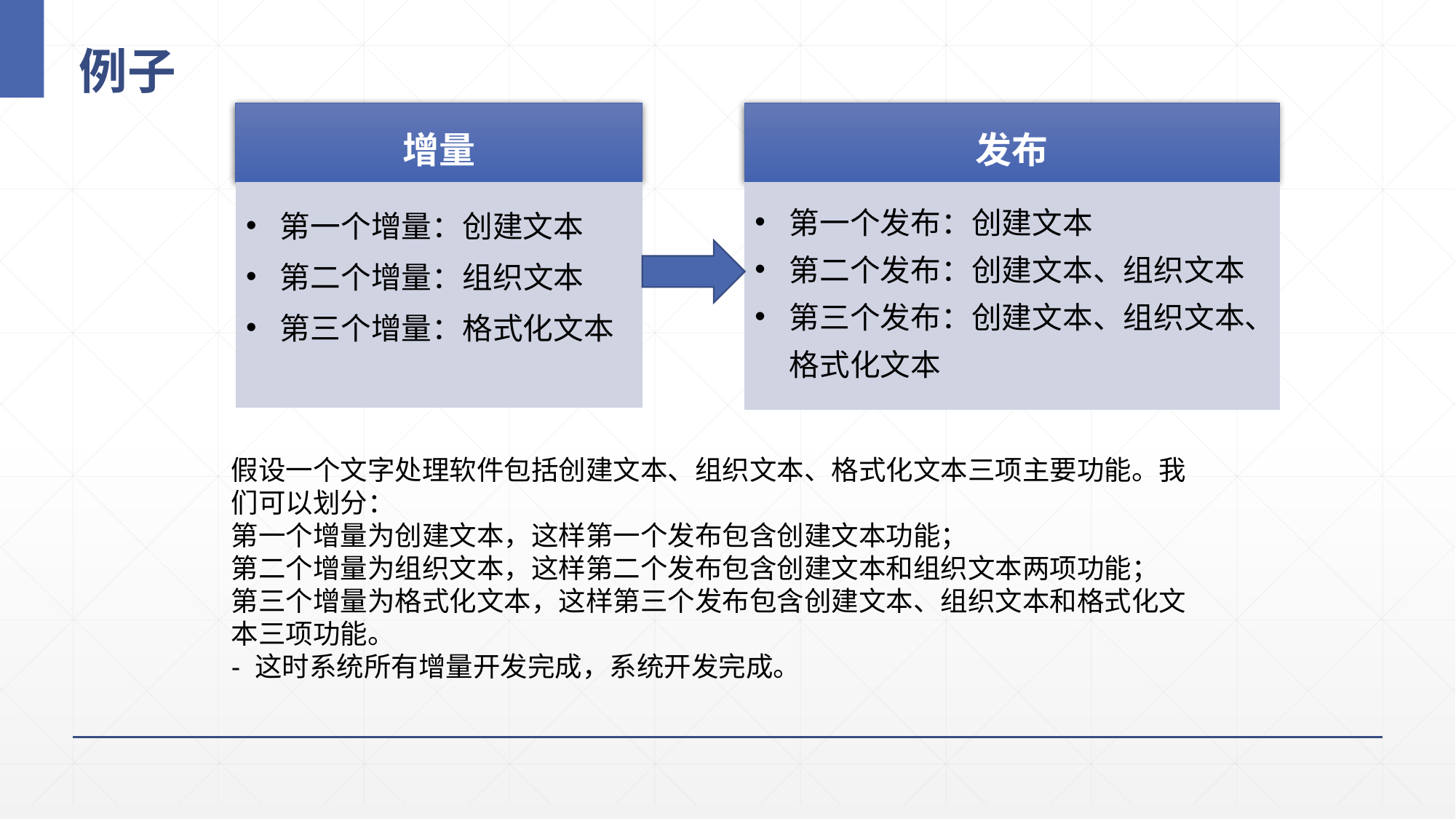

# 例子
增量
发布
第一个增量：创建文本
第二个增量：组织文本
第三个增量：格式化文本
第一个发布：创建文本
第二个发布：创建文本、组织文本
第三个发布：创建文本、组织文本、格式化文本

假设一个文字处理软件包括创建文本、组织文本、格式化文本三项主要功能。我们可以划分：
第一个增量为创建文本，这样第一个发布包含创建文本功能；
第二个增量为组织文本，这样第二个发布包含创建文本和组织文本两项功能；
第三个增量为格式化文本，这样第三个发布包含创建文本、组织文本和格式化文本三项功能。
- 这时系统所有增量开发完成，系统开发完成。